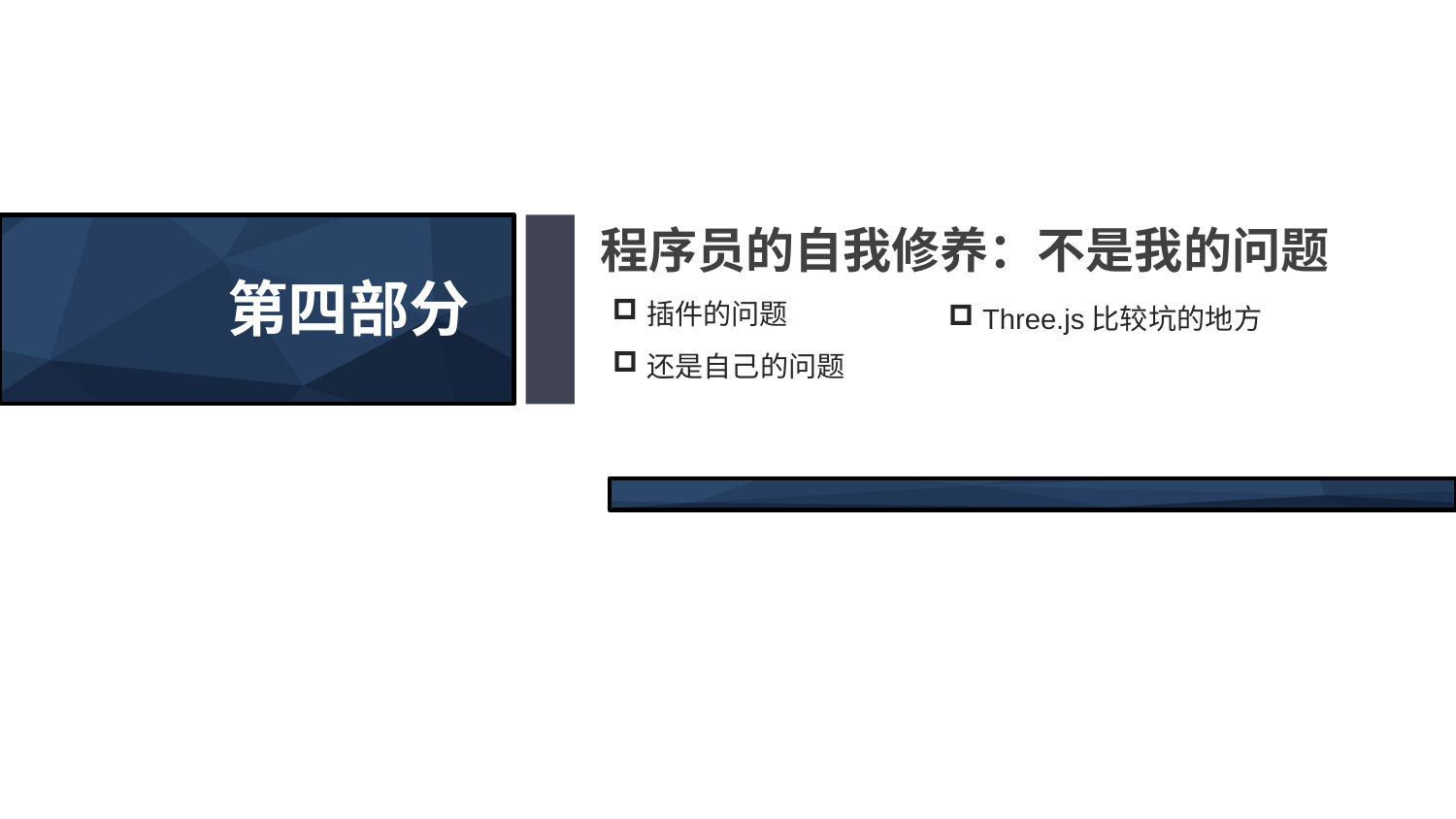

程序员的自我修养：不是我的问题

第四部分
插件的问题
Three.js比较坑的地方
还是自己的问题